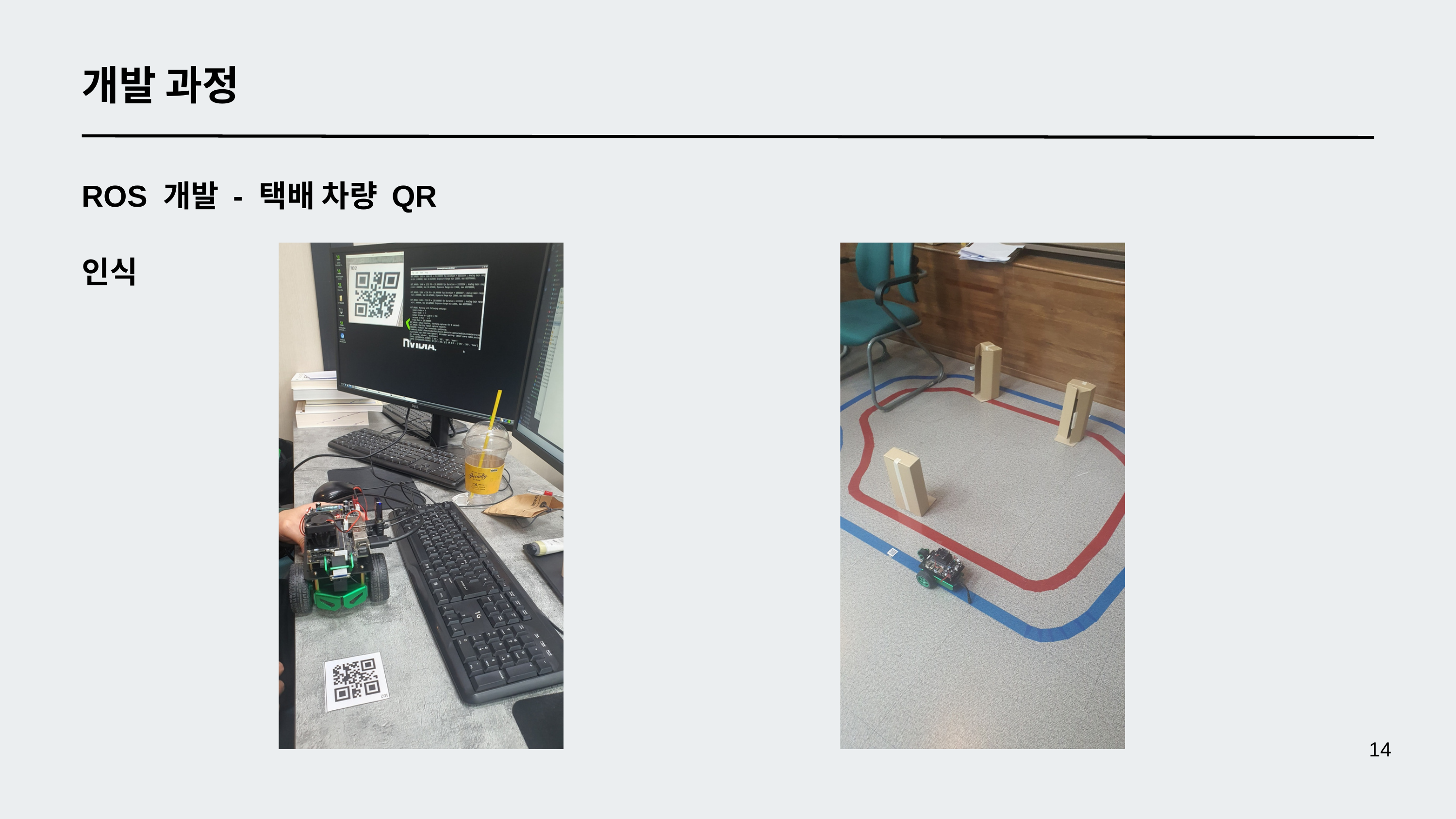

개발 과정

ROS 개발 - 택배 차량 QR 인식

14